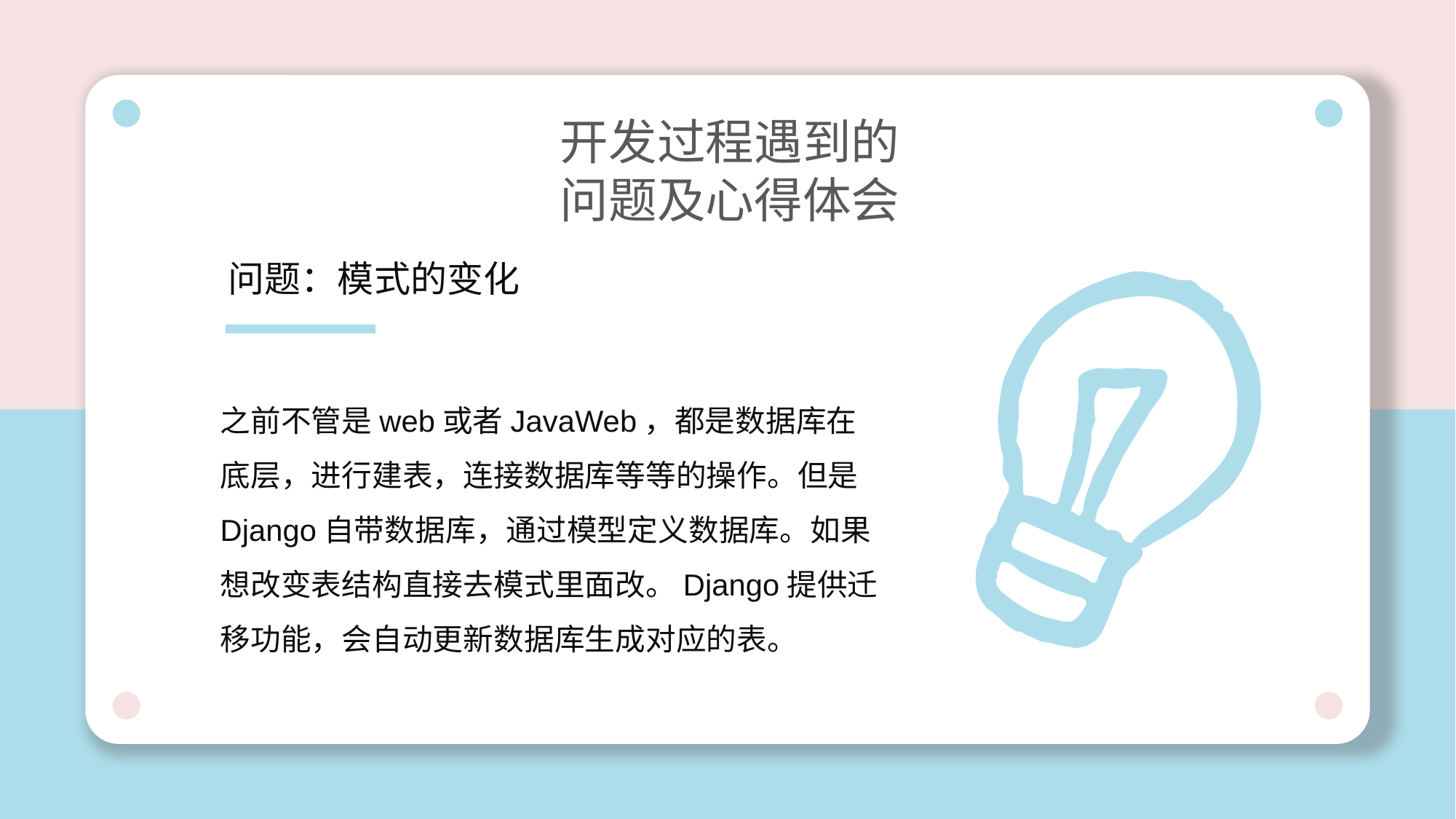

开发过程遇到的问题及心得体会
问题：模式的变化

之前不管是web或者JavaWeb，都是数据库在底层，进行建表，连接数据库等等的操作。但是Django自带数据库，通过模型定义数据库。如果想改变表结构直接去模式里面改。Django提供迁移功能，会自动更新数据库生成对应的表。